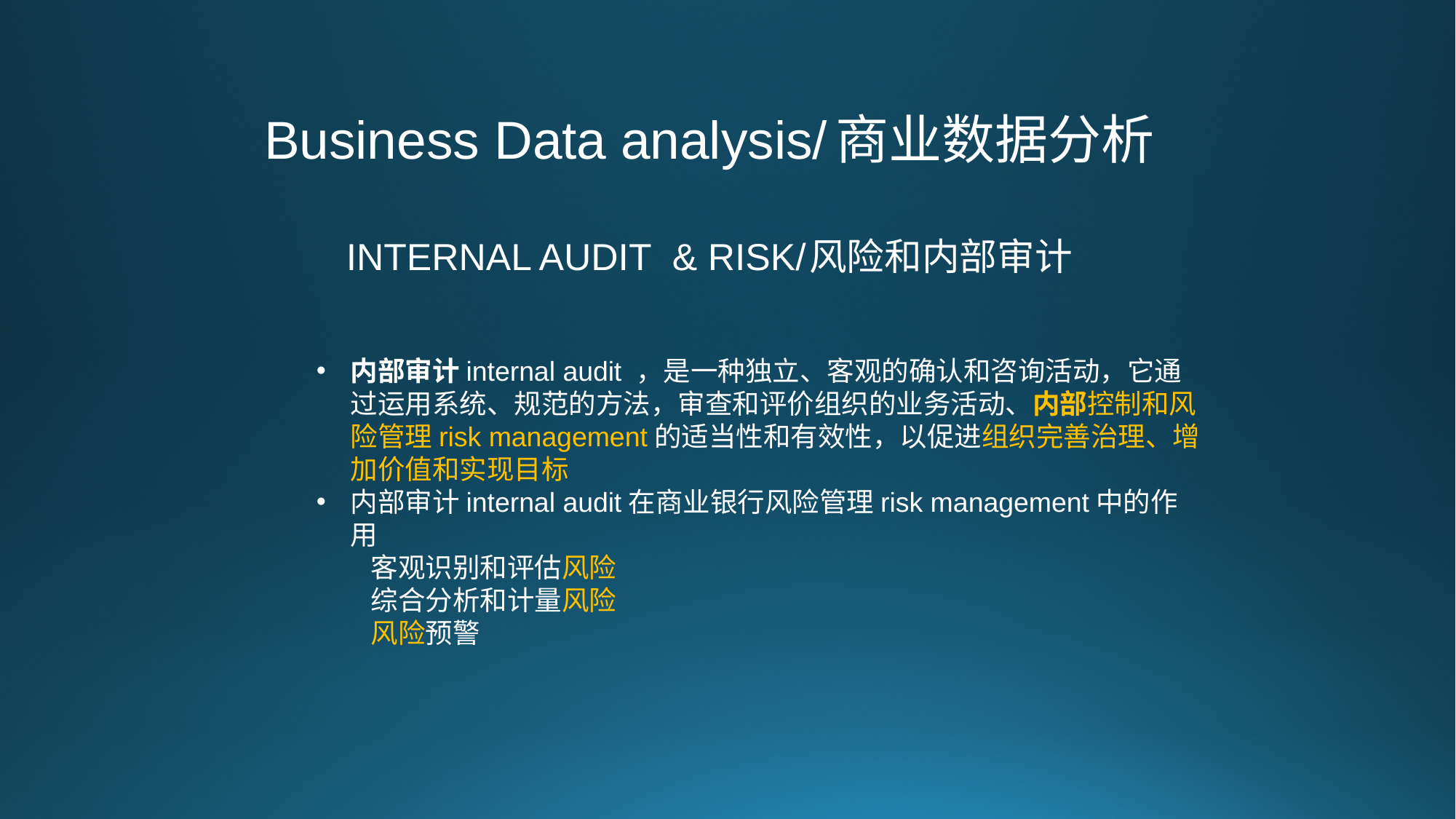

# Business Data analysis/商业数据分析
internal audit  & RISK/风险和内部审计
内部审计internal audit ，是一种独立、客观的确认和咨询活动，它通过运用系统、规范的方法，审查和评价组织的业务活动、内部控制和风险管理risk management的适当性和有效性，以促进组织完善治理、增加价值和实现目标
内部审计internal audit在商业银行风险管理risk management中的作用
客观识别和评估风险
综合分析和计量风险
风险预警